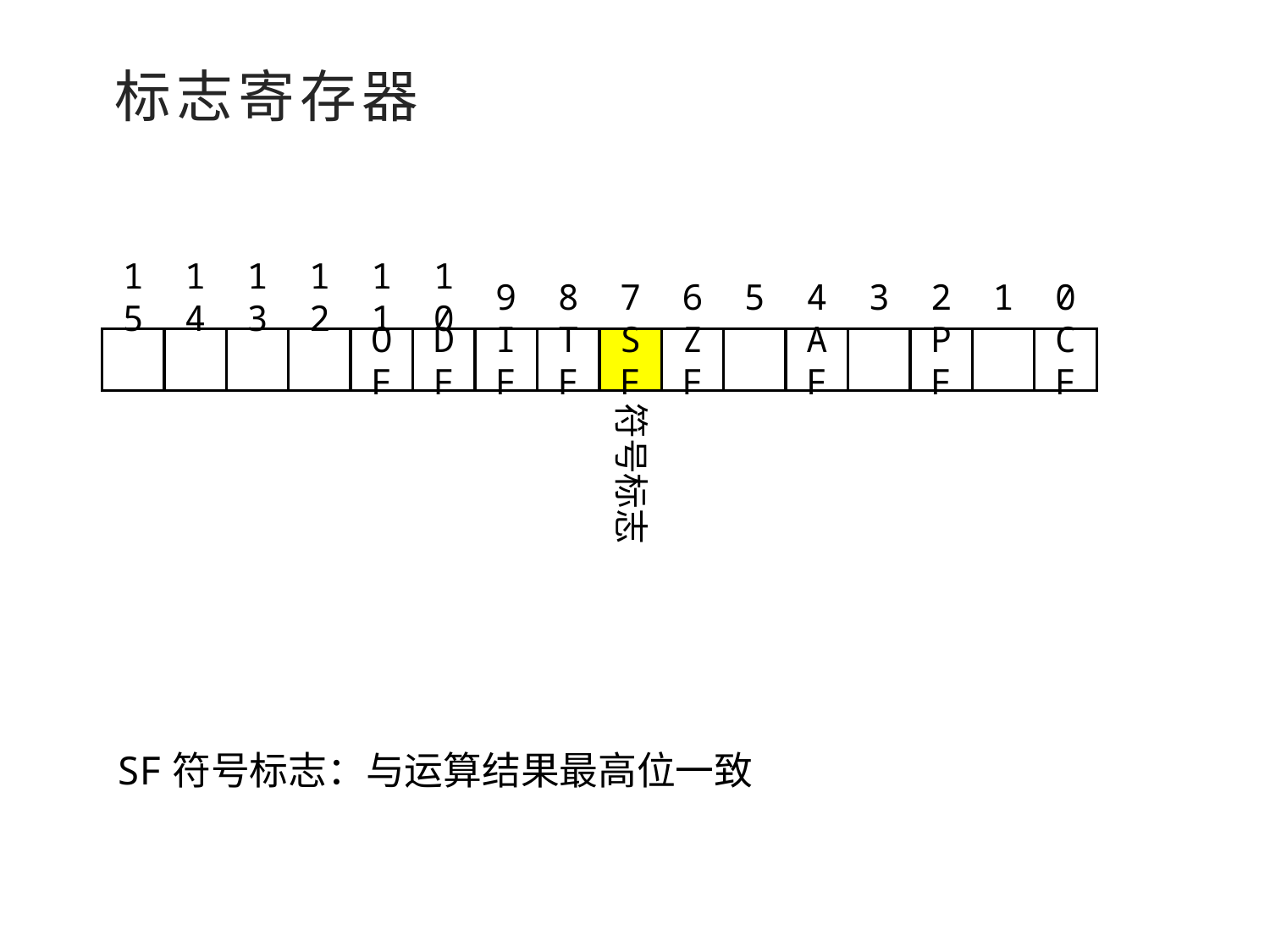

标志寄存器
15
14
13
12
11
10
9
8
7
6
5
4
3
2
1
0

OF
DF
IF
TF
SF
ZF

AF

PF

CF
符号标志
SF符号标志：与运算结果最高位一致